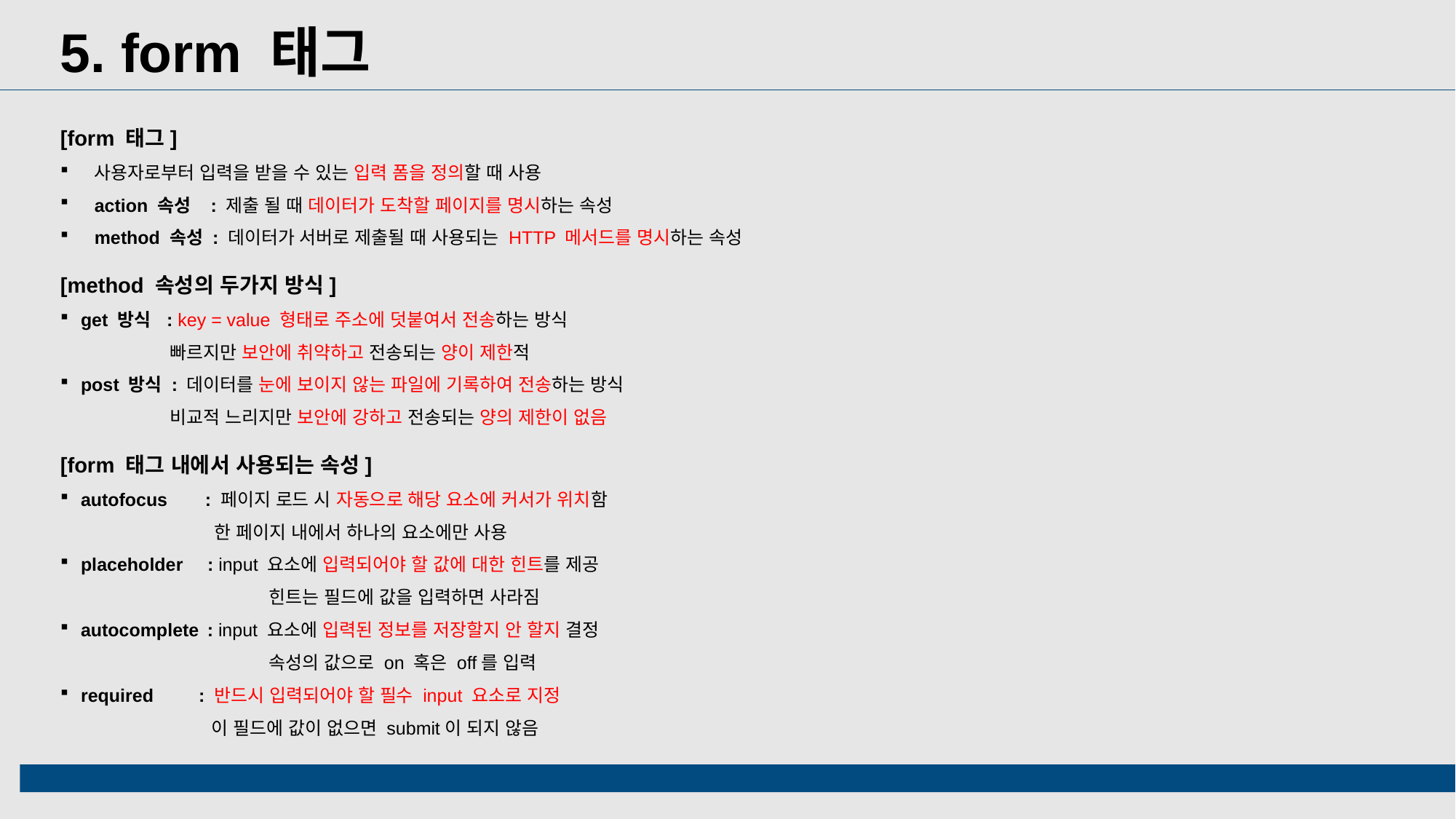

5. form 태그
[form 태그]
사용자로부터 입력을 받을 수 있는 입력 폼을 정의할 때 사용
action 속성   : 제출 될 때 데이터가 도착할 페이지를 명시하는 속성
method 속성 : 데이터가 서버로 제출될 때 사용되는 HTTP 메서드를 명시하는 속성

[method 속성의 두가지 방식]
get 방식   : key = value 형태로 주소에 덧붙여서 전송하는 방식
          빠르지만 보안에 취약하고 전송되는 양이 제한적
post 방식 : 데이터를 눈에 보이지 않는 파일에 기록하여 전송하는 방식
          비교적 느리지만 보안에 강하고 전송되는 양의 제한이 없음

[form 태그 내에서 사용되는 속성]
autofocus        : 페이지 로드 시 자동으로 해당 요소에 커서가 위치함
	        한 페이지 내에서 하나의 요소에만 사용
placeholder     : input 요소에 입력되어야 할 값에 대한 힌트를 제공
	        힌트는 필드에 값을 입력하면 사라짐
autocomplete  : input 요소에 입력된 정보를 저장할지 안 할지 결정
	        속성의 값으로 on 혹은 off를 입력
required         : 반드시 입력되어야 할 필수 input 요소로 지정
	           이 필드에 값이 없으면 submit이 되지 않음